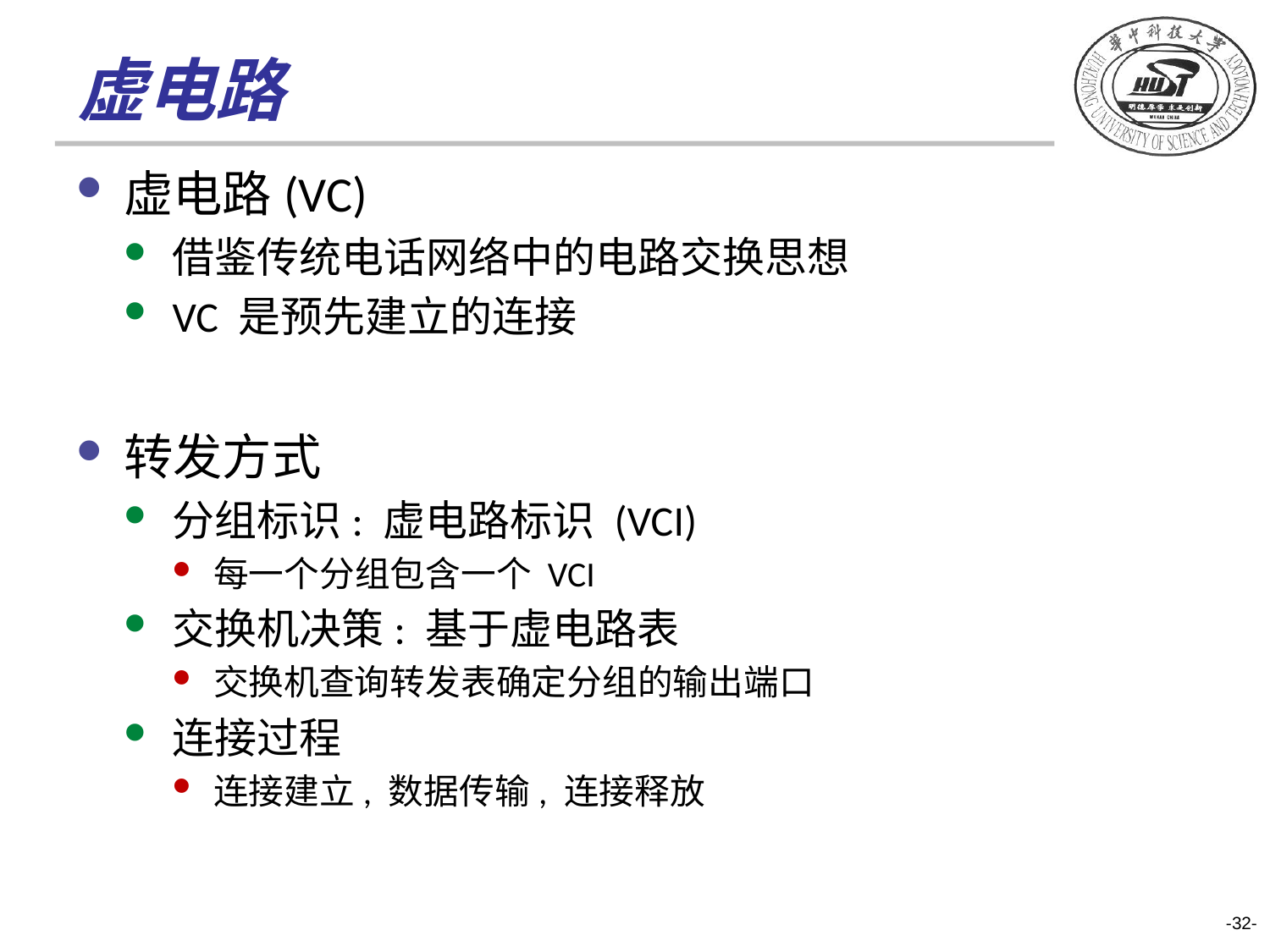

# 虚电路
虚电路(VC)
借鉴传统电话网络中的电路交换思想
VC 是预先建立的连接

转发方式
分组标识: 虚电路标识 (VCI)
每一个分组包含一个 VCI
交换机决策: 基于虚电路表
交换机查询转发表确定分组的输出端口
连接过程
连接建立, 数据传输, 连接释放
-32-